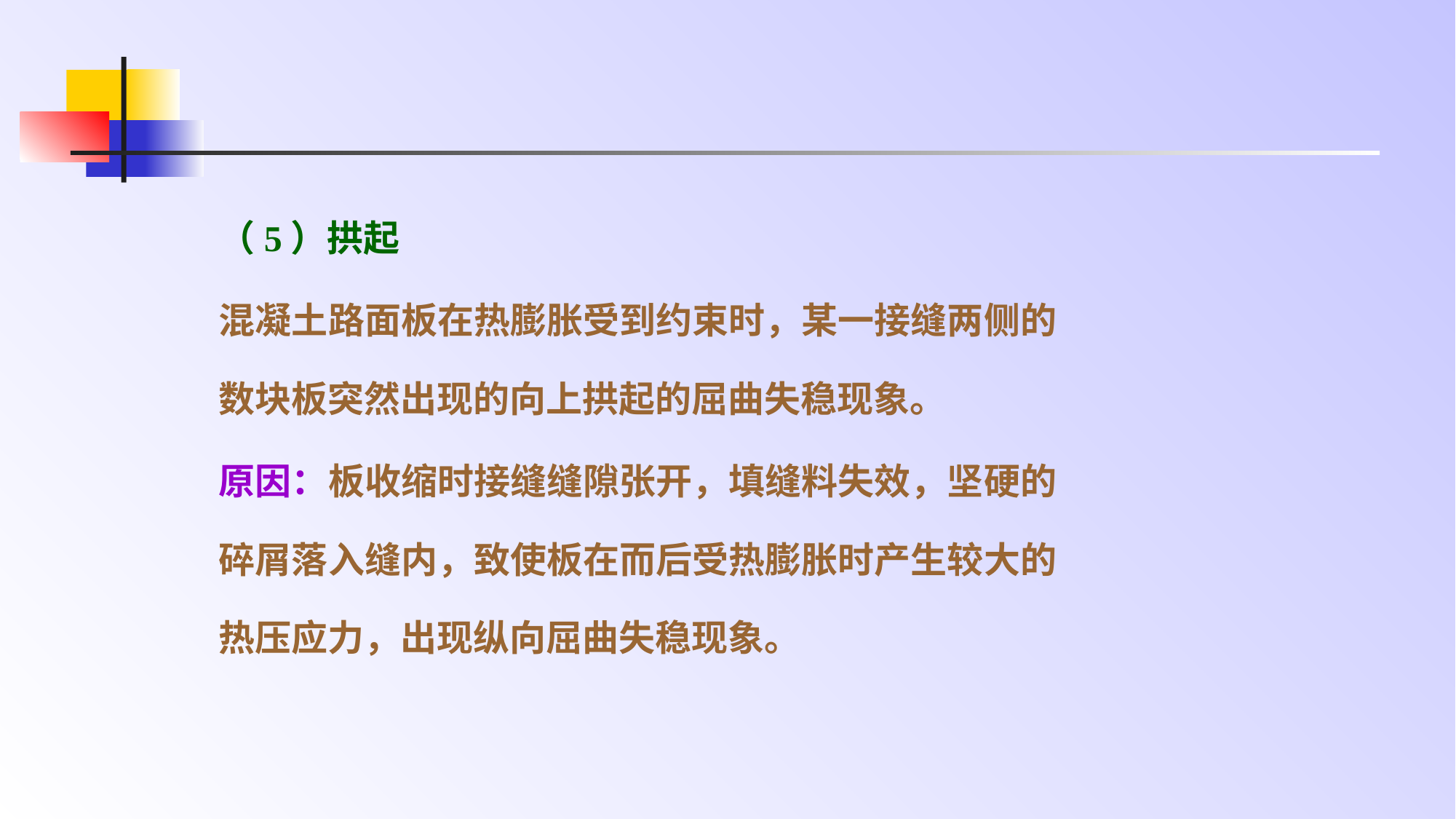

（5）拱起
混凝土路面板在热膨胀受到约束时，某一接缝两侧的数块板突然出现的向上拱起的屈曲失稳现象。
原因：板收缩时接缝缝隙张开，填缝料失效，坚硬的碎屑落入缝内，致使板在而后受热膨胀时产生较大的热压应力，出现纵向屈曲失稳现象。